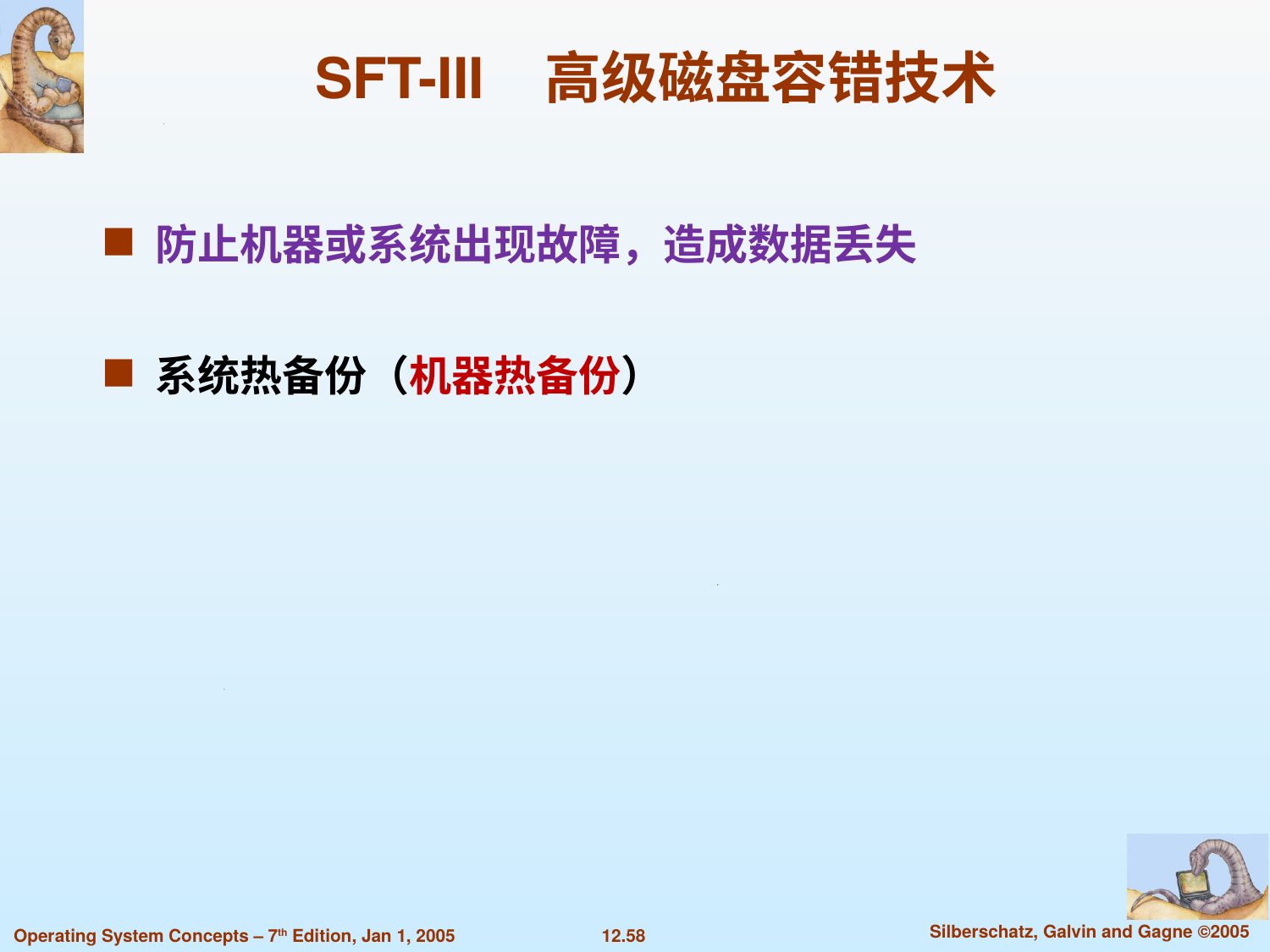

# SFT-III   高级磁盘容错技术
防止机器或系统出现故障，造成数据丢失

系统热备份（机器热备份）